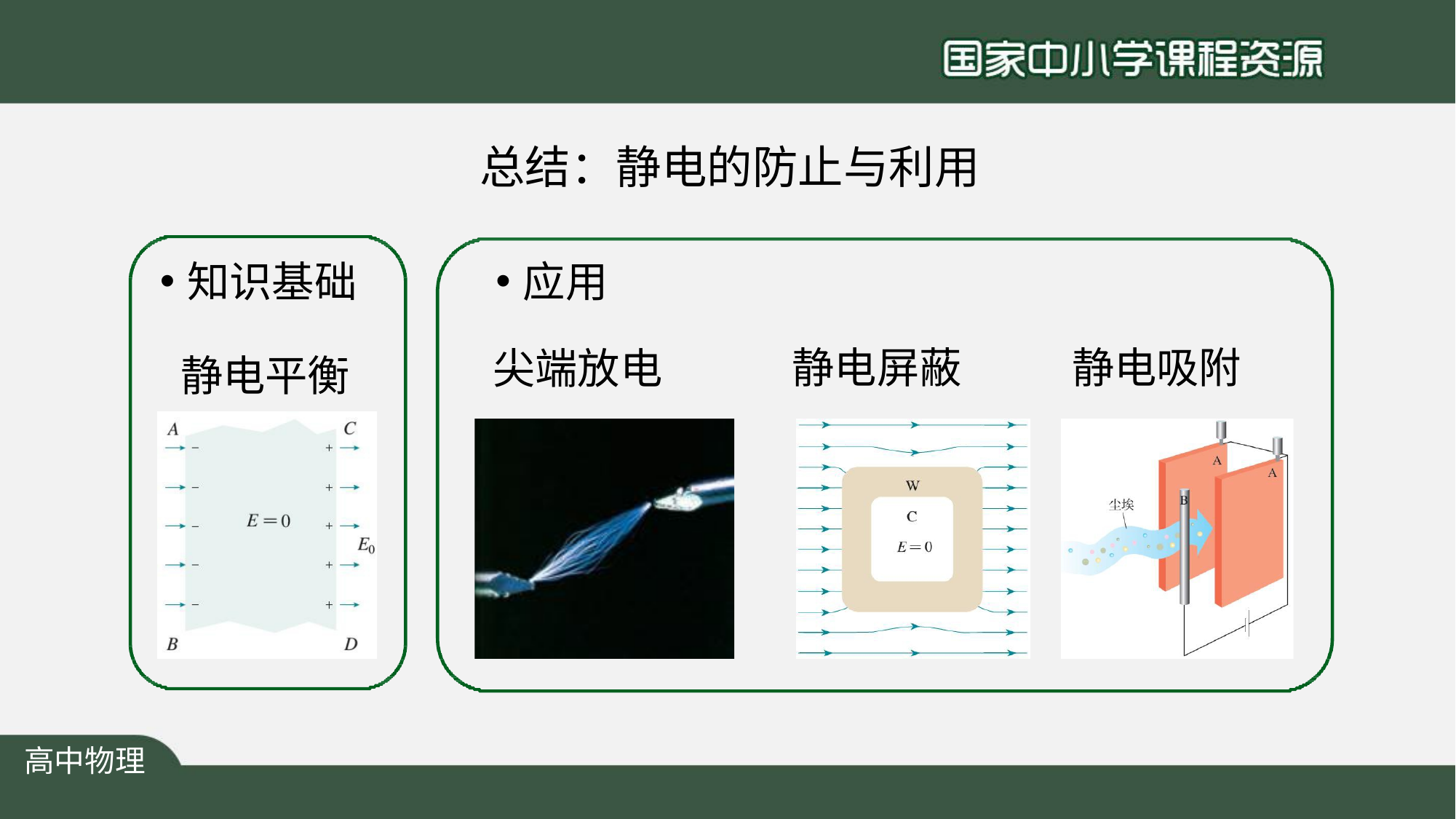

# 总结：静电的防止与利用

知识基础
静电平衡
应用
尖端放电
静电屏蔽
静电吸附

高中物理